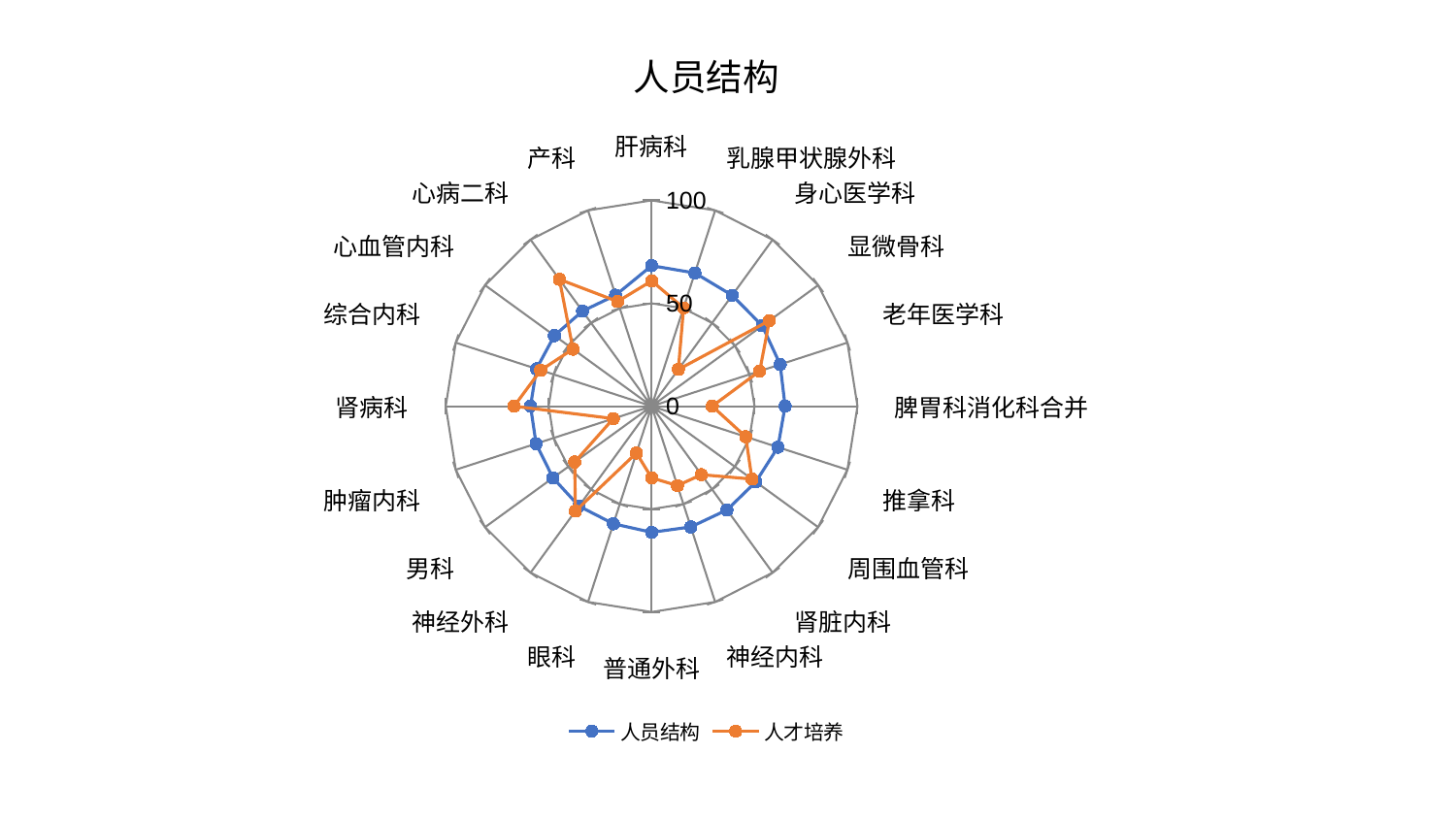

### Chart: 人员结构

| Category | 人员结构 | 人才培养 |
|---|---|---|
| 肝病科 | 68.28777996117587 | 60.857633464770025 |
| 乳腺甲状腺外科 | 68.02914870074027 | 50.21734271572196 |
| 身心医学科 | 66.59597493858105 | 22.07438228874617 |
| 显微骨科 | 66.46423626133927 | 70.72849095038119 |
| 老年医学科 | 65.67641960452869 | 55.227607911381575 |
| 脾胃科消化科合并 | 64.85604498308105 | 29.474756235575857 |
| 推拿科 | 64.51666841321128 | 48.109325477102935 |
| 周围血管科 | 62.57437778200078 | 60.275552959770685 |
| 肾脏内科 | 62.30425587381482 | 41.15383207516166 |
| 神经内科 | 61.690404209998796 | 40.59343890258277 |
| 普通外科 | 61.28833297071108 | 34.834286931655164 |
| 眼科 | 60.067879053155 | 23.939448443750365 |
| 神经外科 | 60.01570766946215 | 63.02476391249099 |
| 男科 | 59.242381120431865 | 46.1717702067015 |
| 肿瘤内科 | 59.009810156716185 | 19.568041362257443 |
| 肾病科 | 58.820850749152655 | 66.77933182347907 |
| 综合内科 | 58.79947939255929 | 56.63451823323475 |
| 心血管内科 | 58.36864180039279 | 47.182862796173175 |
| 心病二科 | 57.095205658650734 | 76.17493540472454 |
| 产科 | 56.69551048663366 | 53.48193511810937 |
25